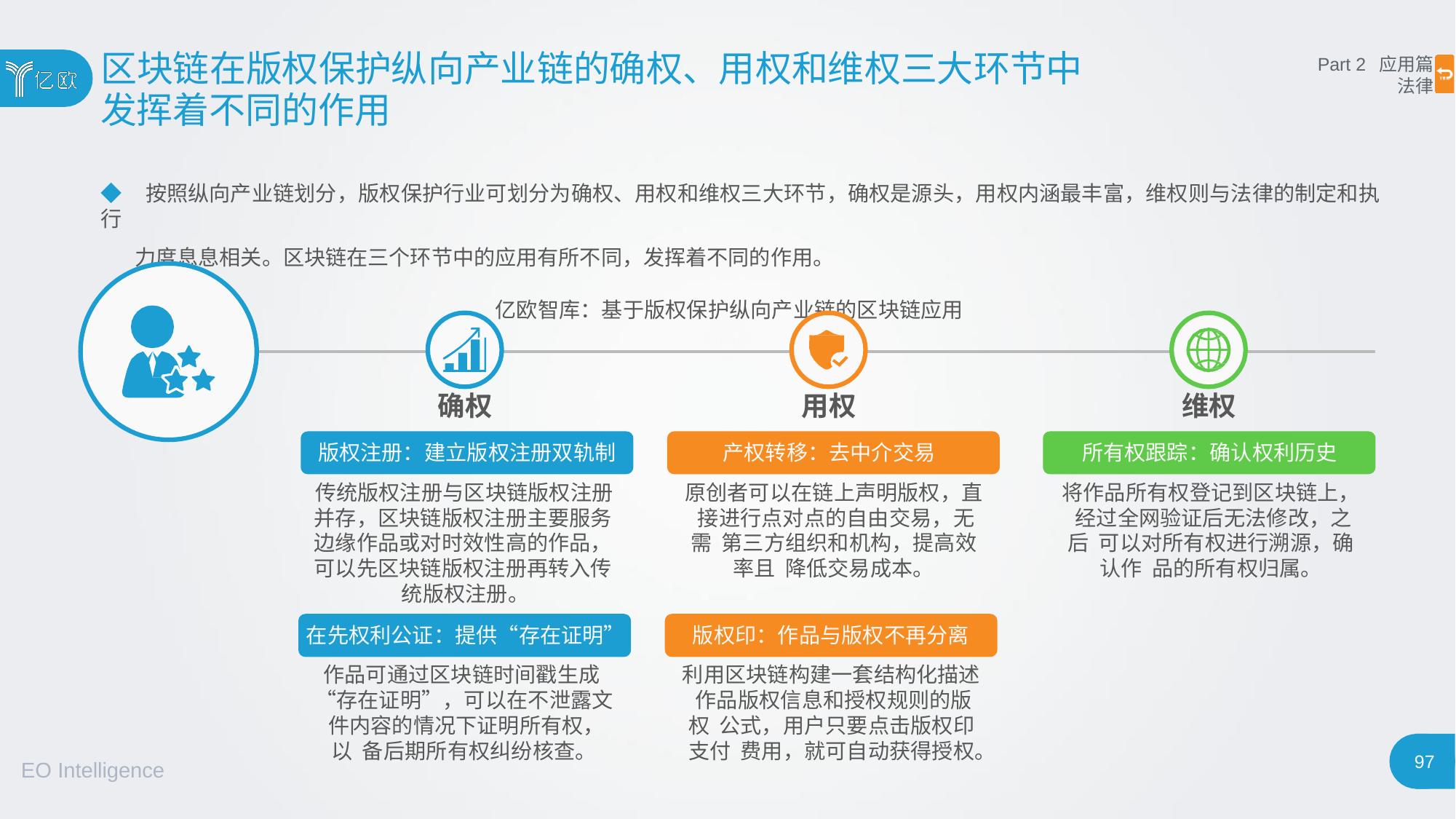

# 区块链在版权保护纵向产业链的确权、用权和维权三大环节中
发挥着不同的作用
Part 2 应用篇
法律

◆ 按照纵向产业链划分，版权保护行业可划分为确权、用权和维权三大环节，确权是源头，用权内涵最丰富，维权则与法律的制定和执行
力度息息相关。区块链在三个环节中的应用有所不同，发挥着不同的作用。

亿欧智库：基于版权保护纵向产业链的区块链应用

确权
版权注册：建立版权注册双轨制
传统版权注册与区块链版权注册  并存，区块链版权注册主要服务  边缘作品或对时效性高的作品，  可以先区块链版权注册再转入传  统版权注册。
在先权利公证：提供“存在证明”
作品可通过区块链时间戳生成  “存在证明”，可以在不泄露文  件内容的情况下证明所有权，以  备后期所有权纠纷核查。
用权
产权转移：去中介交易
原创者可以在链上声明版权，直  接进行点对点的自由交易，无需  第三方组织和机构，提高效率且  降低交易成本。
维权
所有权跟踪：确认权利历史
将作品所有权登记到区块链上，  经过全网验证后无法修改，之后  可以对所有权进行溯源，确认作  品的所有权归属。

版权印：作品与版权不再分离
利用区块链构建一套结构化描述  作品版权信息和授权规则的版权  公式，用户只要点击版权印支付  费用，就可自动获得授权。
97
EO Intelligence